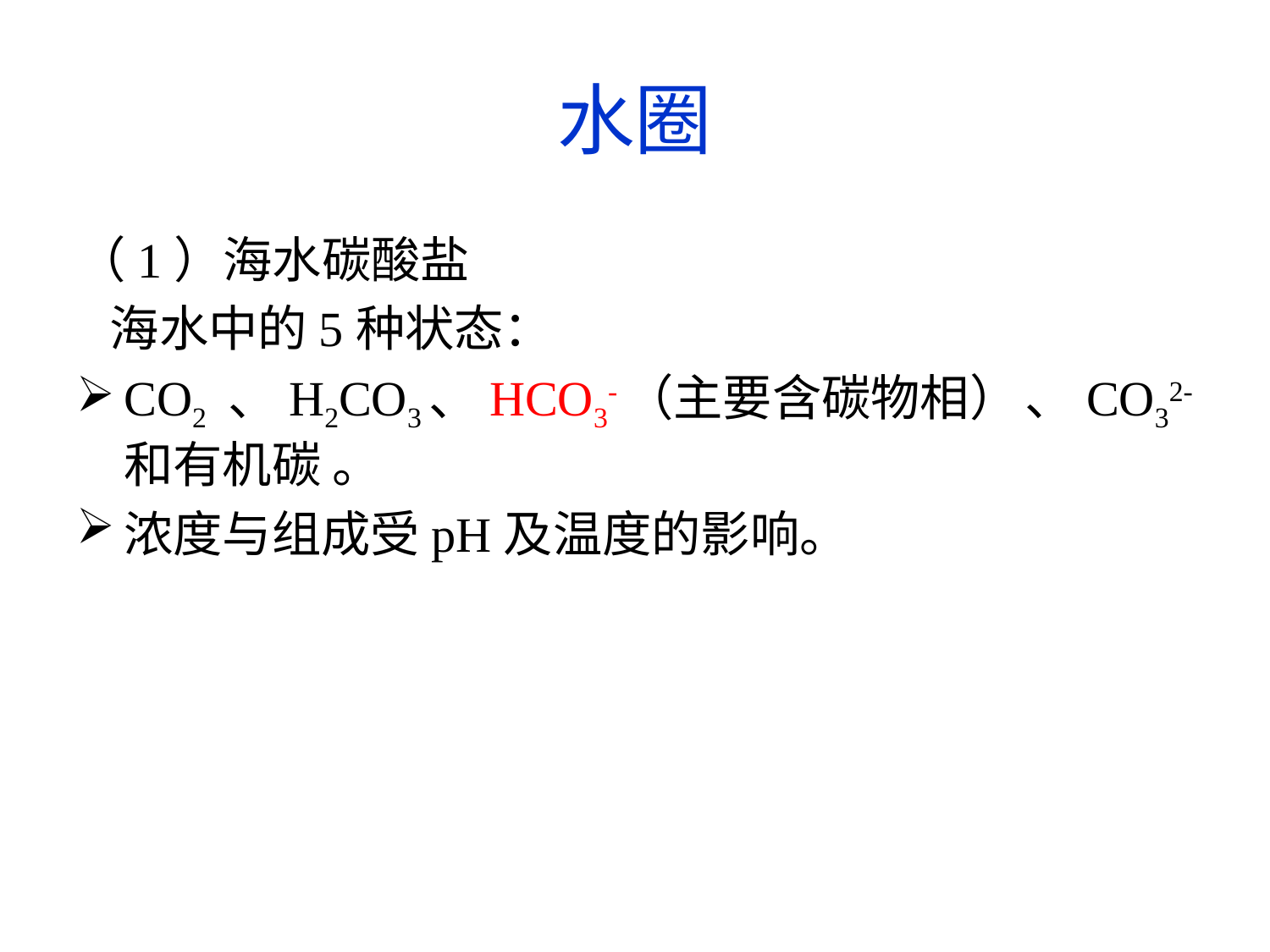

# 水圈
（1）海水碳酸盐
  海水中的5种状态：
CO2  、H2CO3、HCO3-（主要含碳物相） 、CO32-和有机碳 。
浓度与组成受pH及温度的影响。